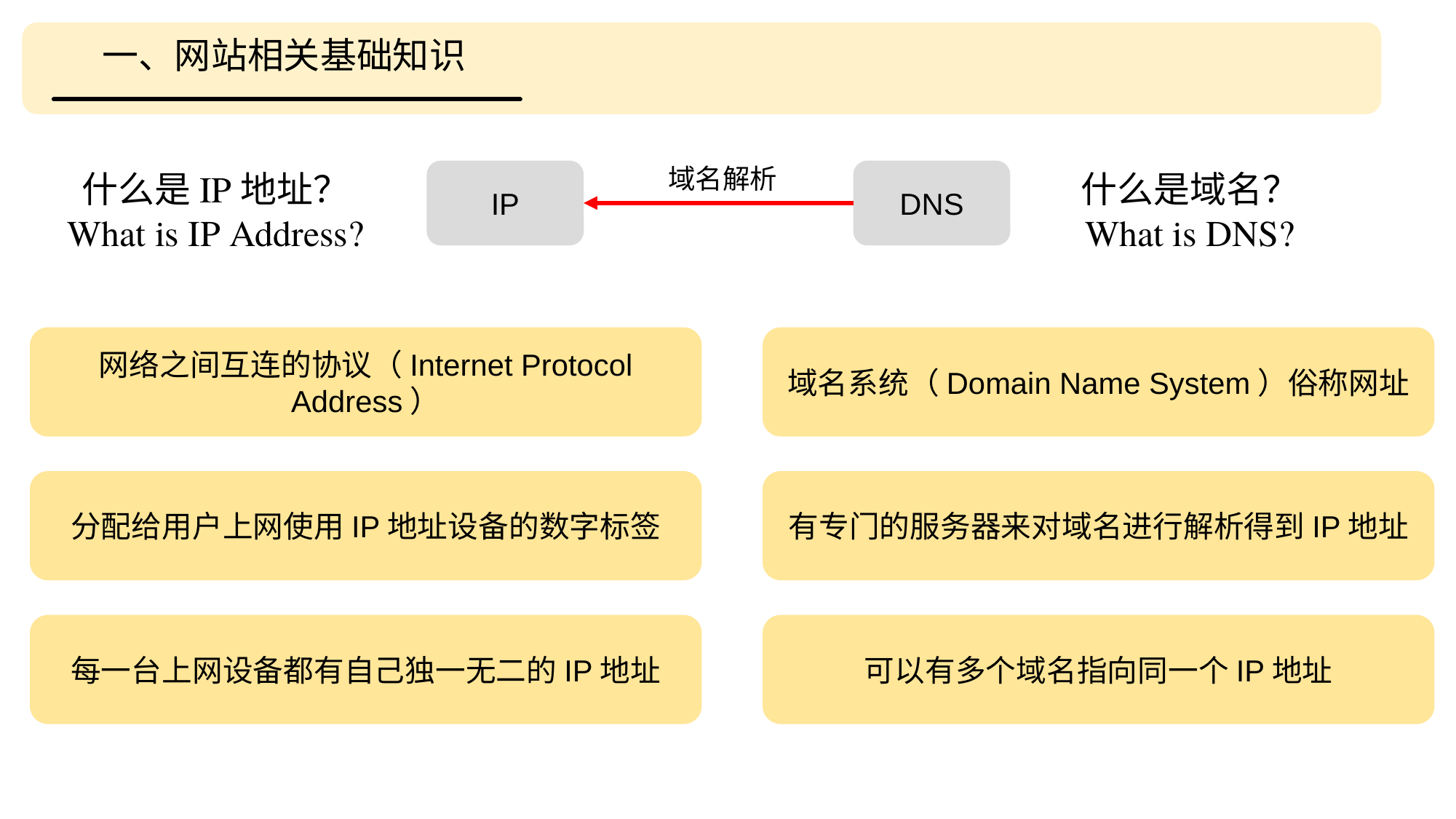

一、网站相关基础知识
域名解析
DNS
IP
什么是IP地址？
What is IP Address?
什么是域名？
What is DNS?
网络之间互连的协议（Internet Protocol Address）
域名系统（Domain Name System）俗称网址
分配给用户上网使用IP地址设备的数字标签
有专门的服务器来对域名进行解析得到IP地址
每一台上网设备都有自己独一无二的IP地址
可以有多个域名指向同一个IP地址